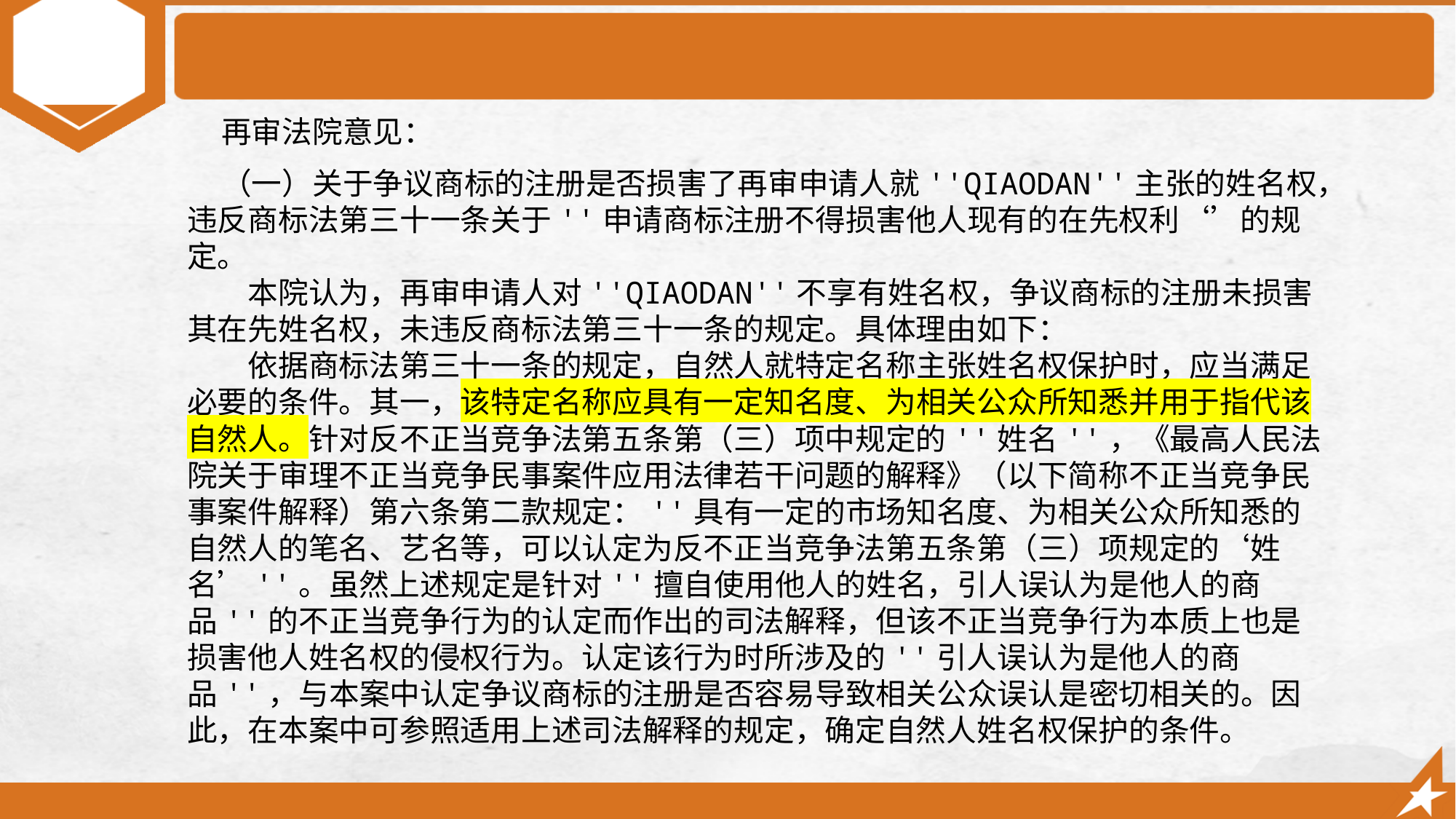

再审法院意见：
    （一）关于争议商标的注册是否损害了再审申请人就''QIAODAN''主张的姓名权，违反商标法第三十一条关于''申请商标注册不得损害他人现有的在先权利‘’的规定。
　　本院认为，再审申请人对''QIAODAN''不享有姓名权，争议商标的注册未损害其在先姓名权，未违反商标法第三十一条的规定。具体理由如下：
　　依据商标法第三十一条的规定，自然人就特定名称主张姓名权保护时，应当满足必要的条件。其一，该特定名称应具有一定知名度、为相关公众所知悉并用于指代该自然人。针对反不正当竞争法第五条第（三）项中规定的''姓名''，《最高人民法院关于审理不正当竞争民事案件应用法律若干问题的解释》（以下简称不正当竞争民事案件解释）第六条第二款规定：''具有一定的市场知名度、为相关公众所知悉的自然人的笔名、艺名等，可以认定为反不正当竞争法第五条第（三）项规定的‘姓名’''。虽然上述规定是针对''擅自使用他人的姓名，引人误认为是他人的商品''的不正当竞争行为的认定而作出的司法解释，但该不正当竞争行为本质上也是损害他人姓名权的侵权行为。认定该行为时所涉及的''引人误认为是他人的商品''，与本案中认定争议商标的注册是否容易导致相关公众误认是密切相关的。因此，在本案中可参照适用上述司法解释的规定，确定自然人姓名权保护的条件。